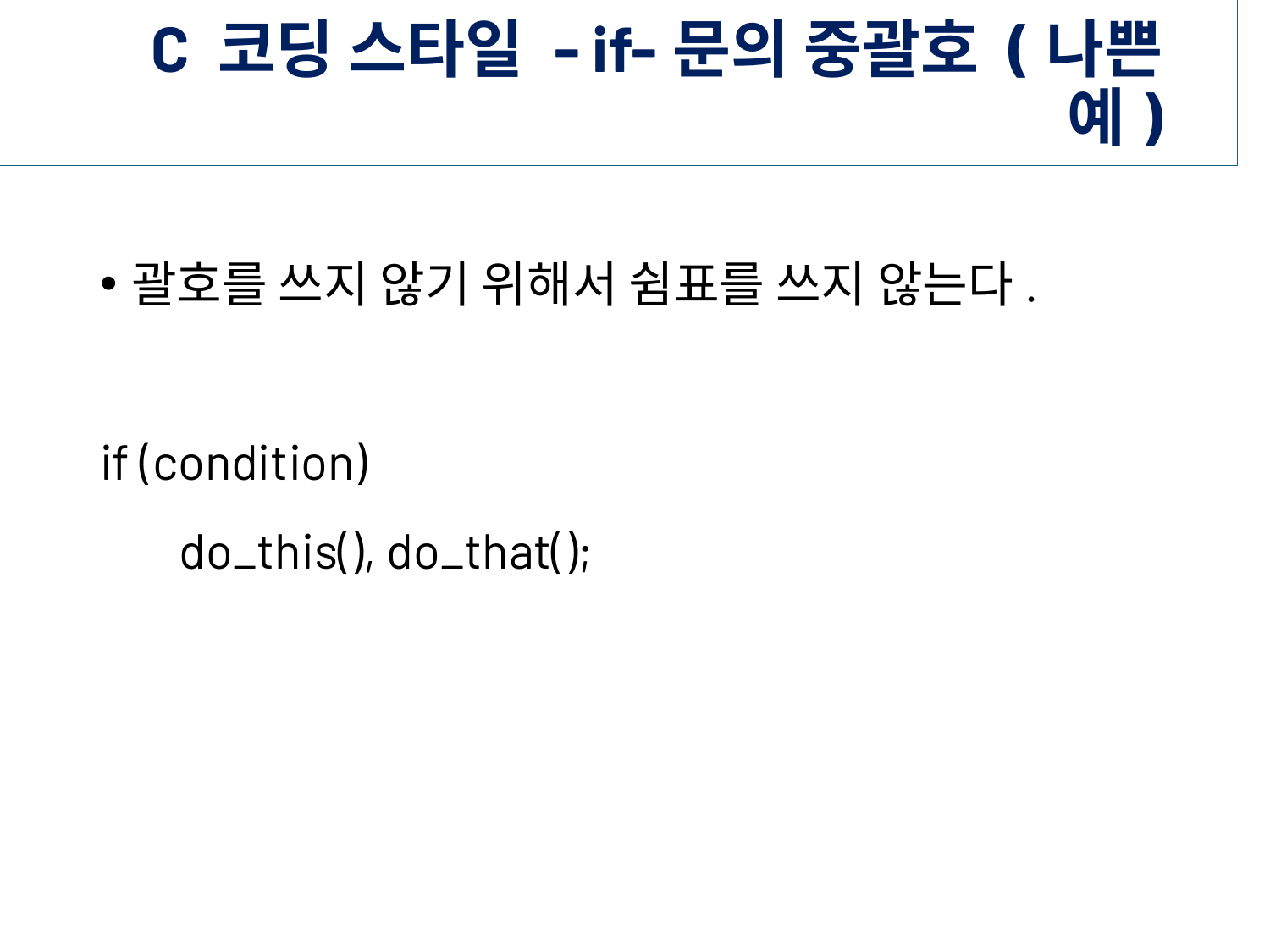

# C 코딩 스타일 - if-문의 중괄호 (나쁜 예)
괄호를 쓰지 않기 위해서 쉼표를 쓰지 않는다.

if (condition)
        do_this(), do_that();